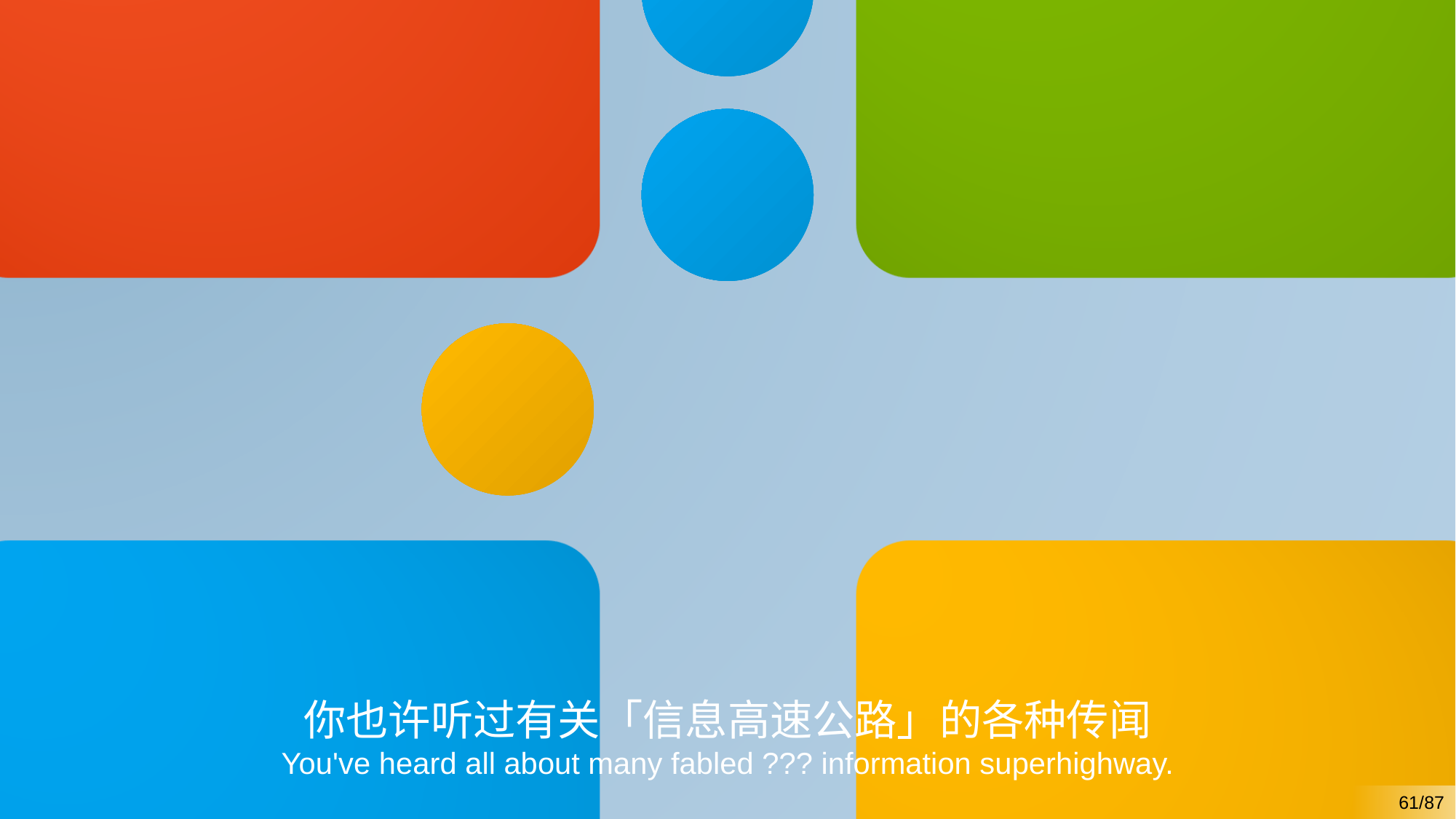

你也许听过有关「信息高速公路」的各种传闻
You've heard all about many fabled ??? information superhighway.